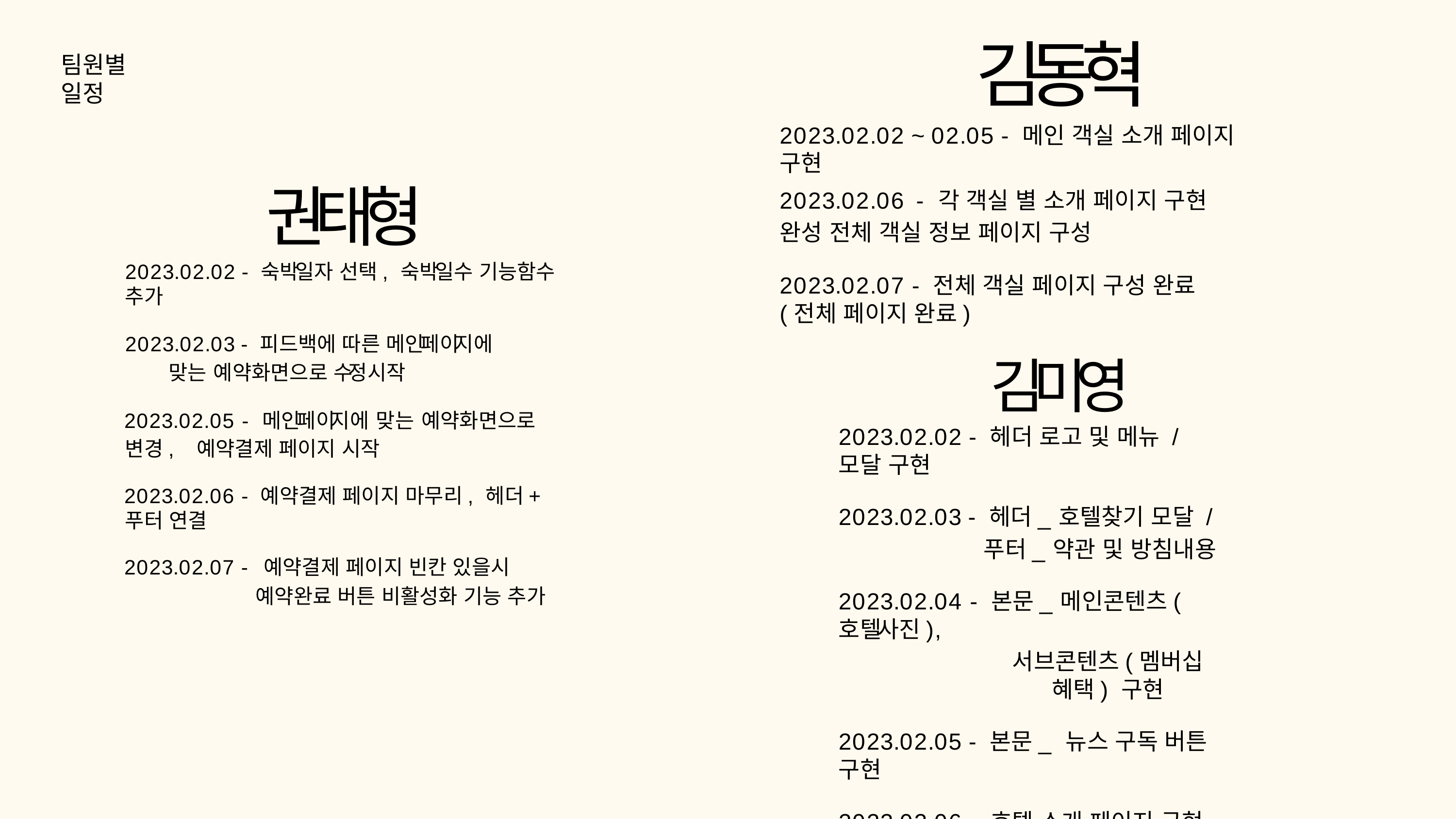

# 김동혁
2023.02.02 ~ 02.05 - 메인 객실 소개 페이지 구현
팀원별 일정
권태형
2023.02.02 - 숙박일자 선택, 숙박일수 기능함수 추가

2023.02.03 - 피드백에 따른 메인페이지에 맞는  예약화면으로 수정시작

2023.02.05 - 메인페이지에 맞는 예약화면으로 변경,  예약결제 페이지 시작

2023.02.06 - 예약결제 페이지 마무리, 헤더+푸터 연결

2023.02.07 - 예약결제 페이지 빈칸 있을시
예약완료 버튼 비활성화 기능 추가
2023.02.06 -	각 객실 별 소개 페이지 구현 완성  전체 객실 정보 페이지 구성

2023.02.07 - 전체 객실 페이지 구성 완료(전체 페이지 완료)

김미영
2023.02.02 - 헤더 로고 및 메뉴 /모달 구현

2023.02.03 - 헤더_호텔찾기 모달 /
푸터_약관 및 방침내용

2023.02.04 - 본문_메인콘텐츠(호텔사진),
서브콘텐츠(멤버십 혜택) 구현

2023.02.05 - 본문_ 뉴스 구독 버튼 구현

2023.02.06 - 호텔 소개 페이지 구현